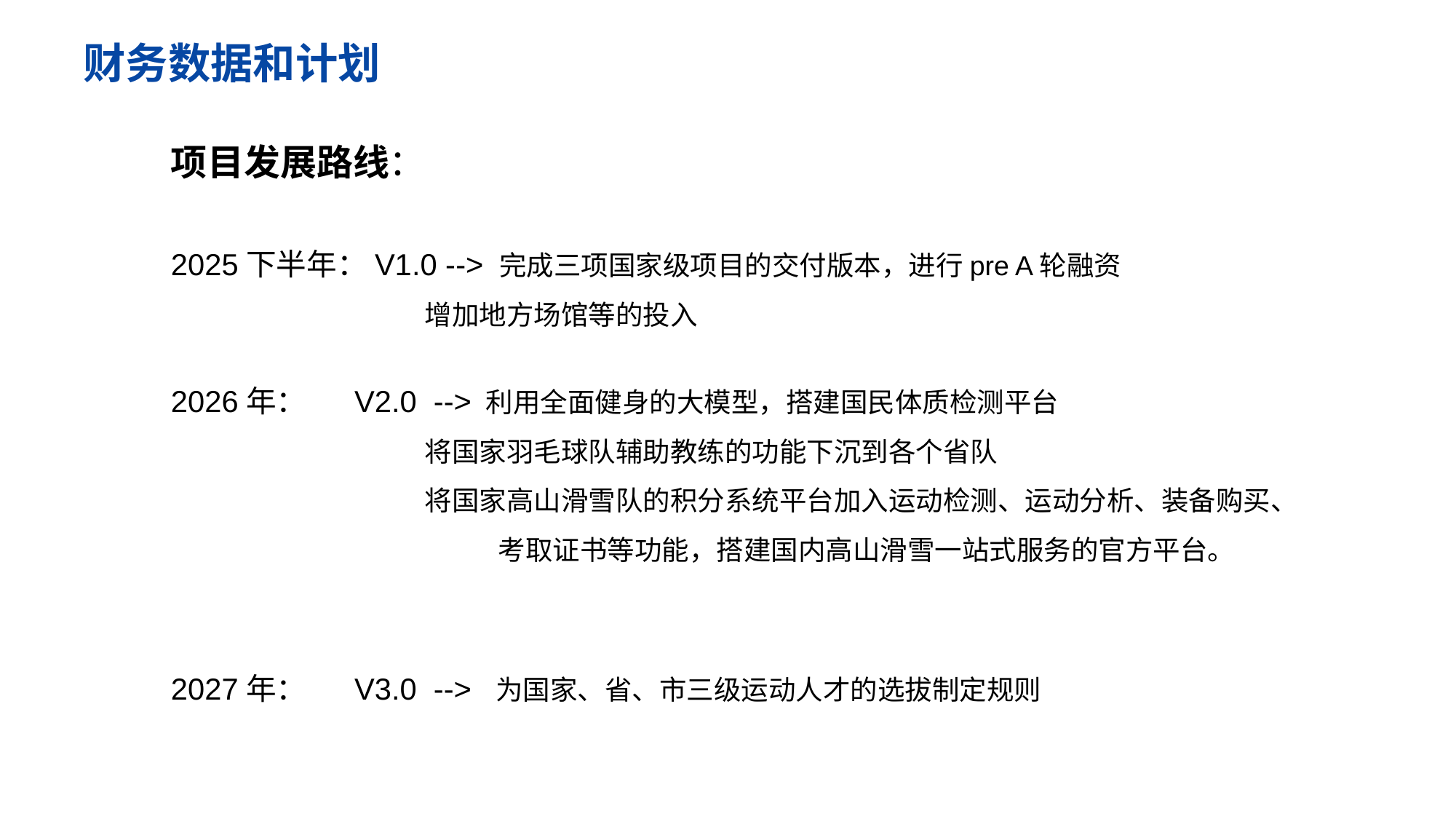

财务数据和计划
项目发展路线：

2025下半年：V1.0 --> 完成三项国家级项目的交付版本，进行pre A轮融资
                                        增加地方场馆等的投入

2026年：      V2.0  --> 利用全面健身的大模型，搭建国民体质检测平台
                                        将国家羽毛球队辅助教练的功能下沉到各个省队
                                        将国家高山滑雪队的积分系统平台加入运动检测、运动分析、装备购买、				考取证书等功能，搭建国内高山滑雪一站式服务的官方平台。

2027年：      V3.0  -->  为国家、省、市三级运动人才的选拔制定规则